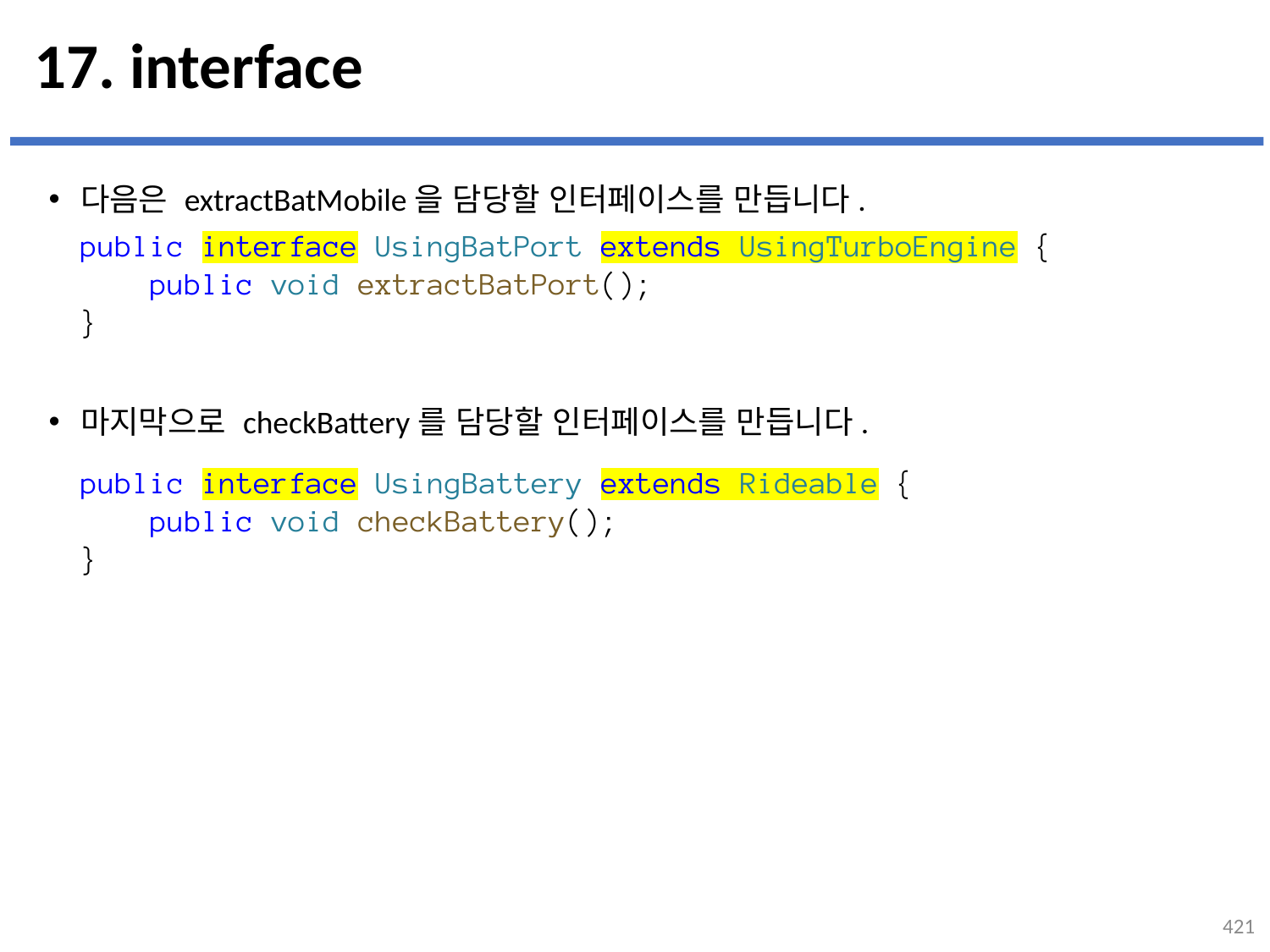

# 17. interface
다음은 extractBatMobile을 담당할 인터페이스를 만듭니다.

마지막으로 checkBattery를 담당할 인터페이스를 만듭니다.
...

설명
public interface UsingBatPort extends UsingTurboEngine {
    public void extractBatPort();
}

public interface UsingBattery extends Rideable {
    public void checkBattery();
}
421